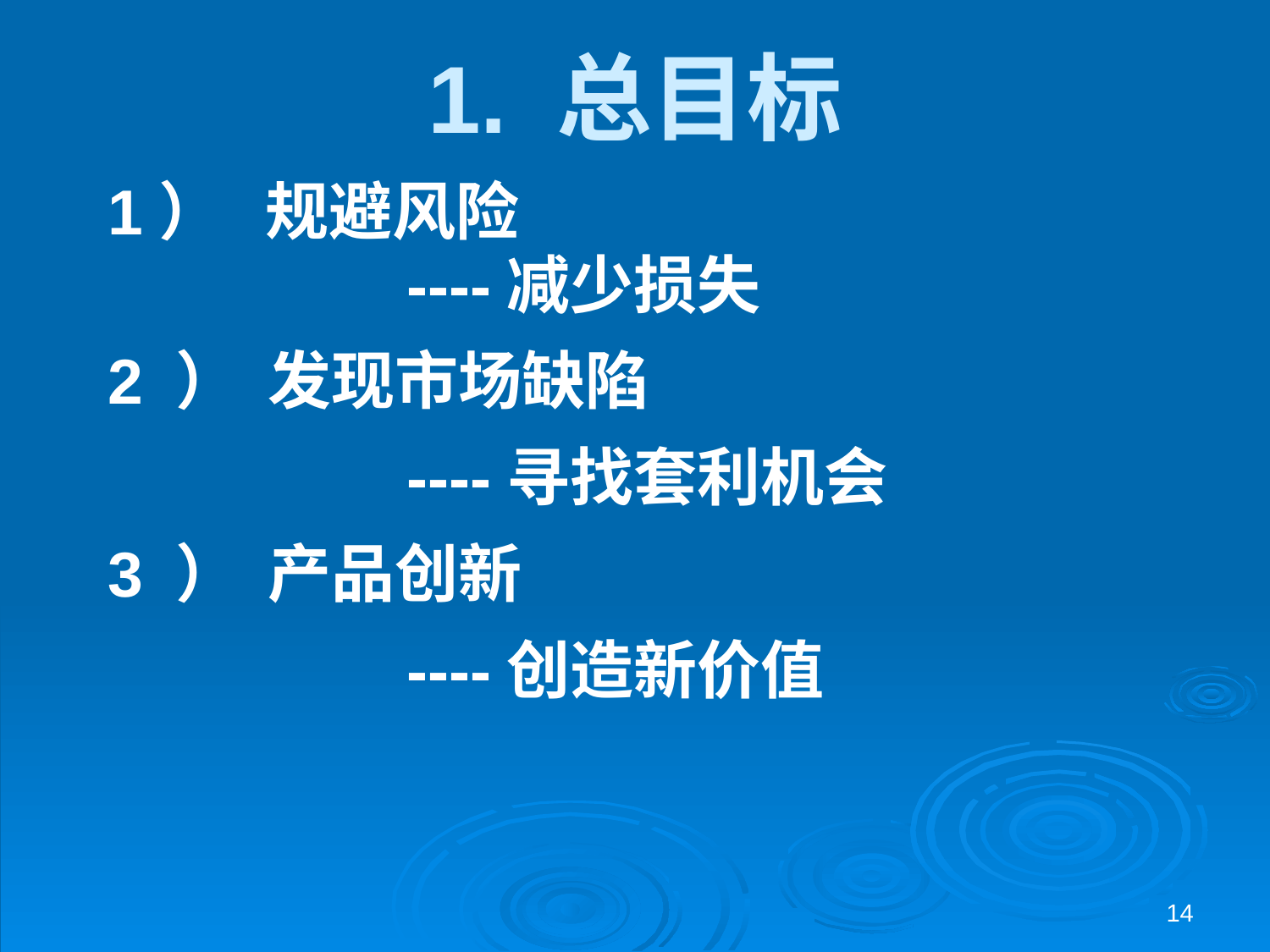

# 1. 总目标
1）   规避风险
                 ----减少损失
2 ）  发现市场缺陷
                 ----寻找套利机会
3 ）  产品创新
                 ----创造新价值
14